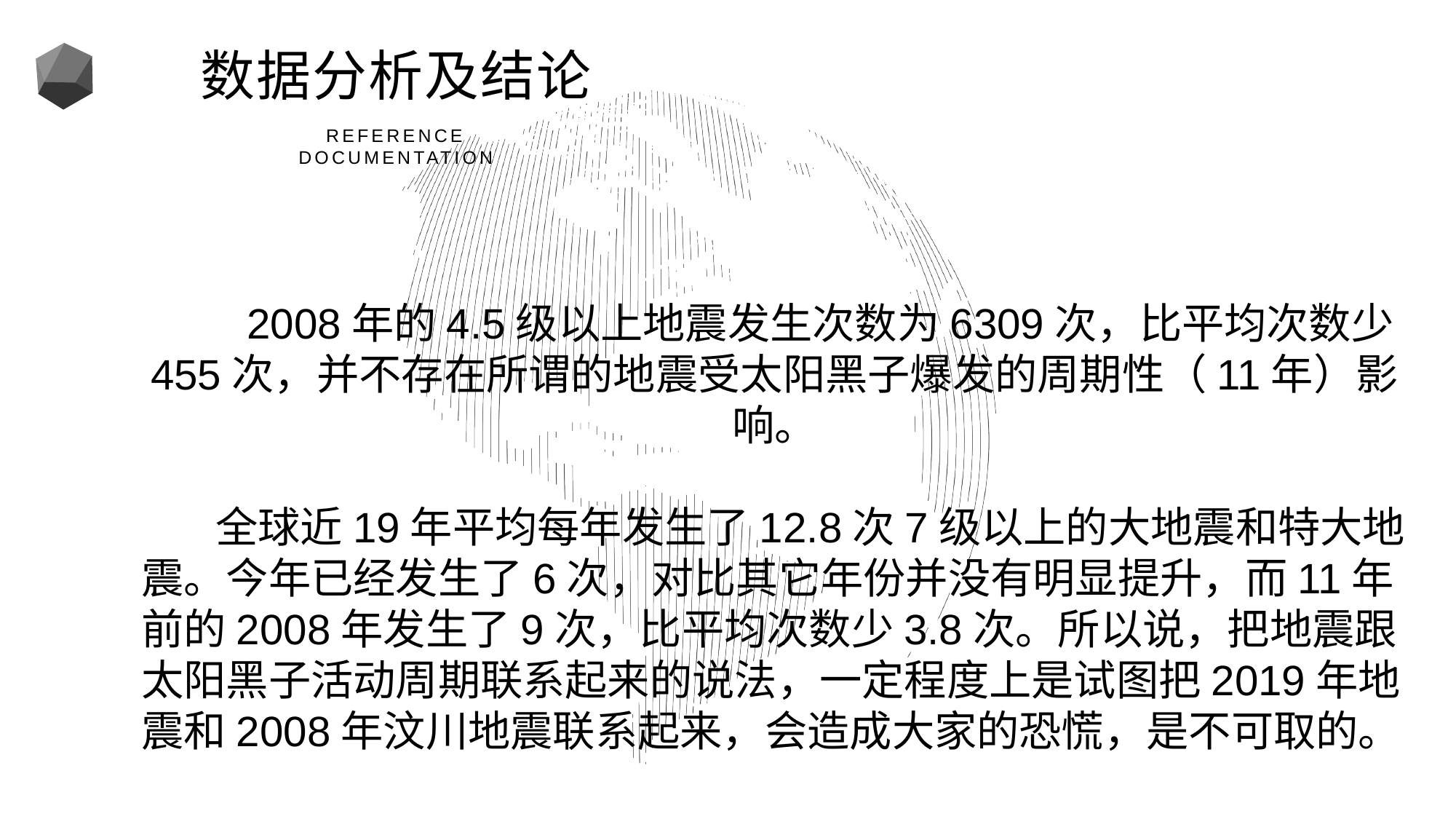

数据分析及结论

REFERENCE DOCUMENTATION
    2008年的4.5级以上地震发生次数为6309次，比平均次数少455次，并不存在所谓的地震受太阳黑子爆发的周期性（11年）影响。

 全球近19年平均每年发生了12.8次7级以上的大地震和特大地震。今年已经发生了6次，对比其它年份并没有明显提升，而11年前的2008年发生了9次，比平均次数少3.8次。所以说，把地震跟太阳黑子活动周期联系起来的说法，一定程度上是试图把2019年地震和2008年汶川地震联系起来，会造成大家的恐慌，是不可取的。